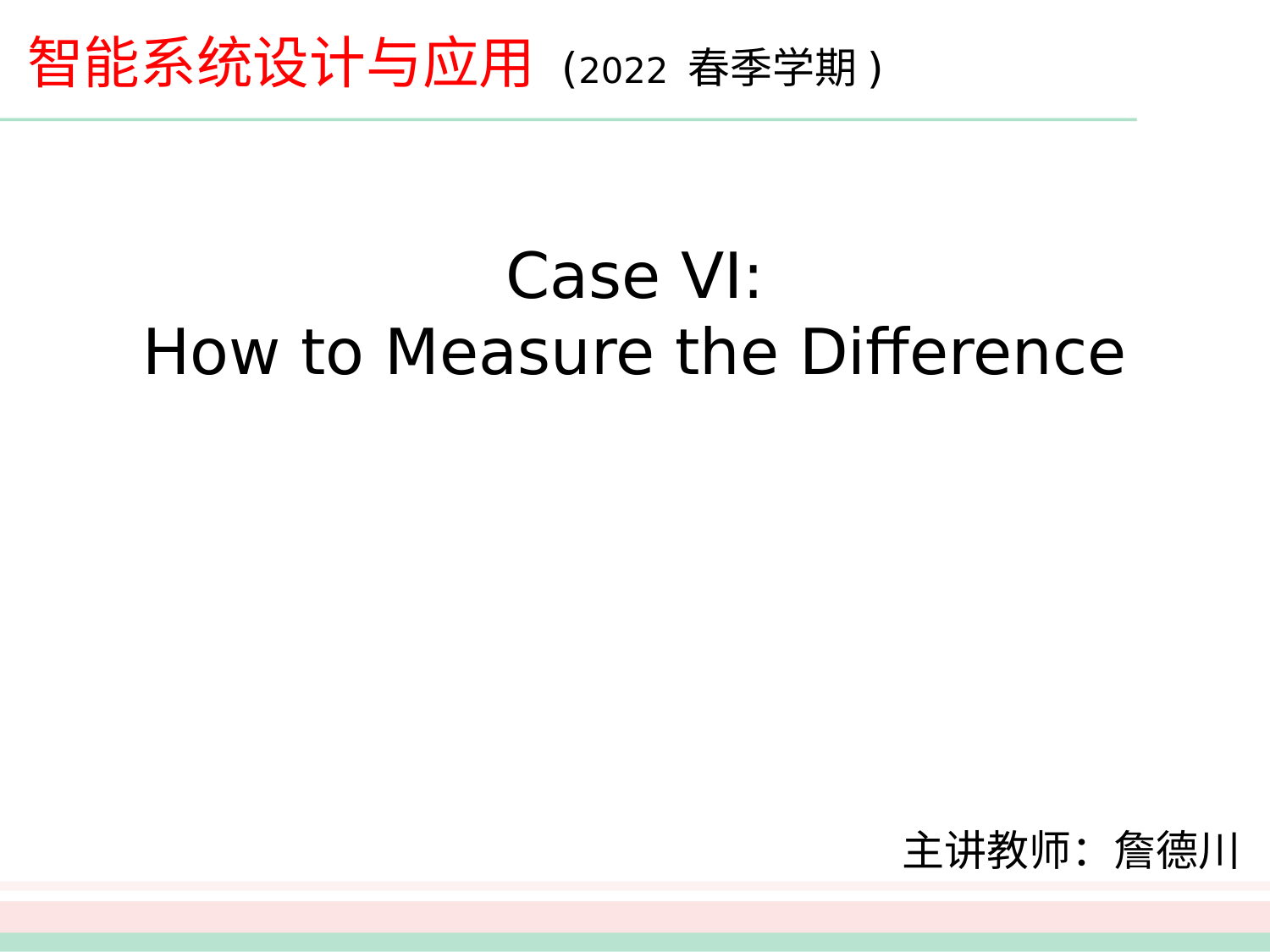

# 智能系统设计与应用 (2022 春季学期)
Case VI:
How to Measure the Difference
主讲教师：詹德川